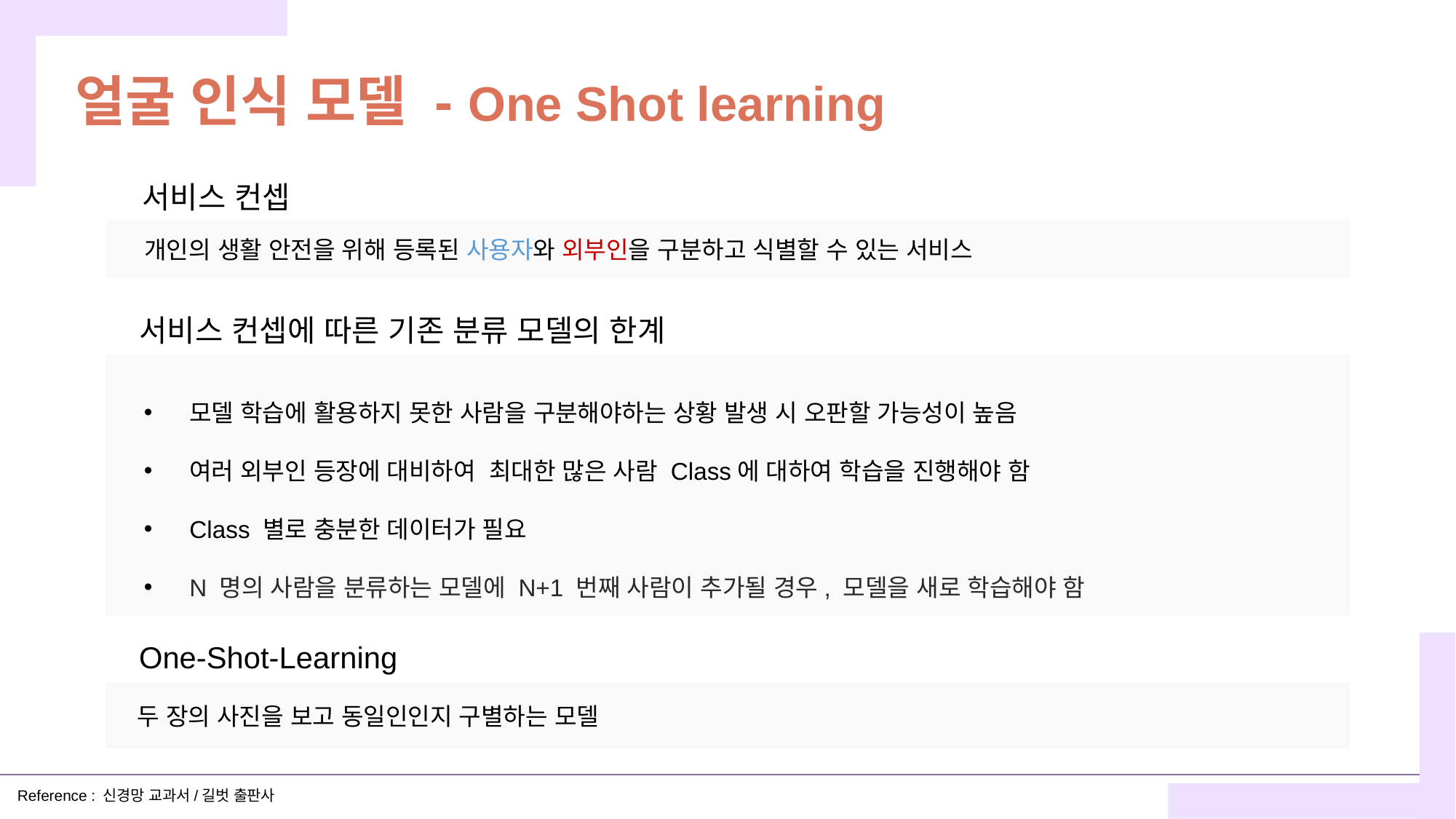

얼굴 인식 모델 - One Shot learning
서비스 컨셉
개인의 생활 안전을 위해 등록된 사용자와 외부인을 구분하고 식별할 수 있는 서비스
서비스 컨셉에 따른 기존 분류 모델의 한계
모델 학습에 활용하지 못한 사람을 구분해야하는 상황 발생 시 오판할 가능성이 높음
여러 외부인 등장에 대비하여  최대한 많은 사람 Class에 대하여 학습을 진행해야 함
Class 별로 충분한 데이터가 필요
N 명의 사람을 분류하는 모델에 N+1 번째 사람이 추가될 경우, 모델을 새로 학습해야 함
3. 수행 과정
One-Shot-Learning

두 장의 사진을 보고 동일인인지 구별하는 모델
Reference : 신경망 교과서/길벗 출판사